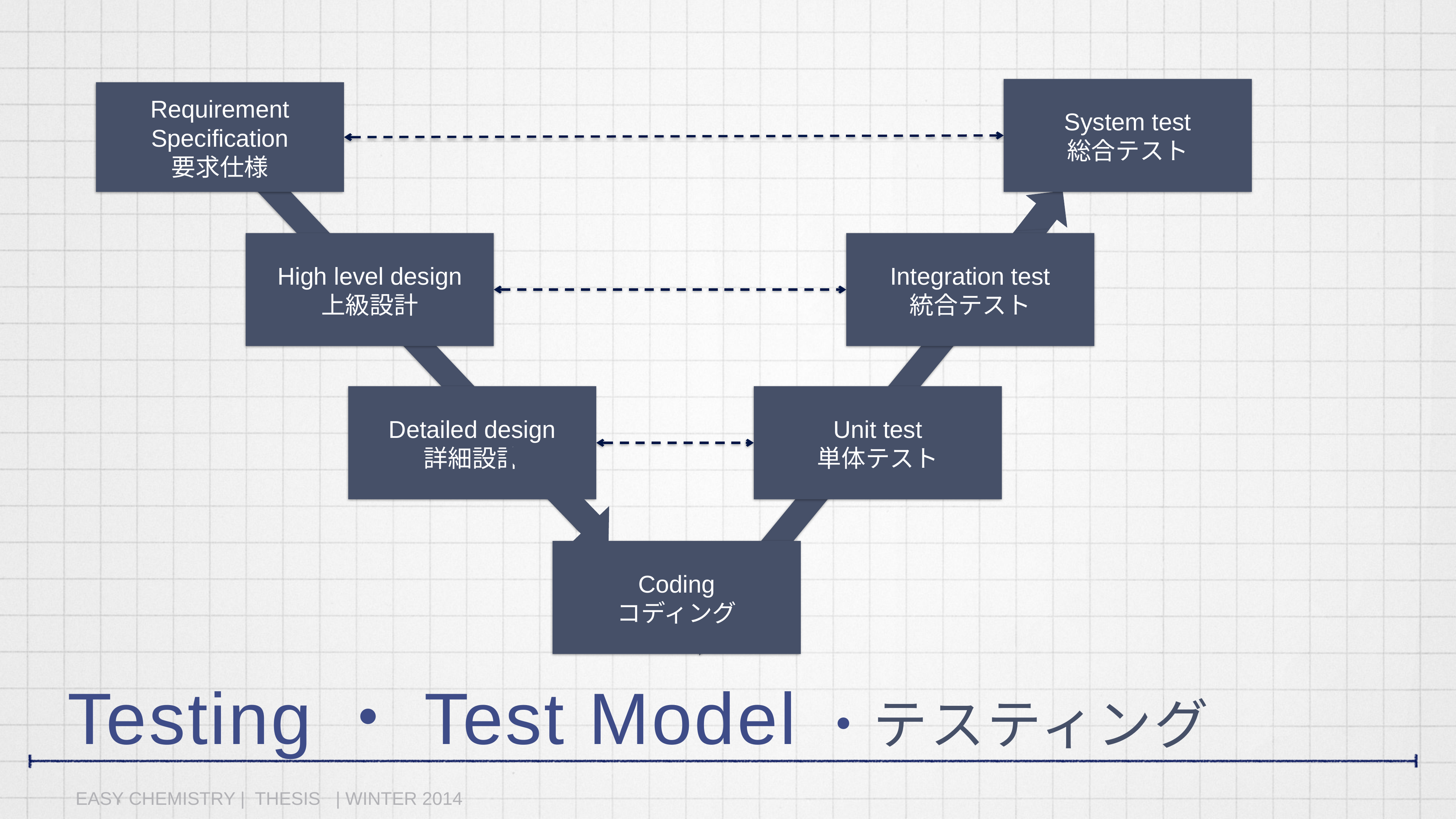

System test
総合テスト
Requirement Specification
要求仕様

High level design
上級設計
Integration test
統合テスト
Detailed design
詳細設計
Unit test
単体テスト
Coding
コディング

# Testing・Test Model・テスティング
EASY CHEMISTRY |  THESIS   | WINTER 2014